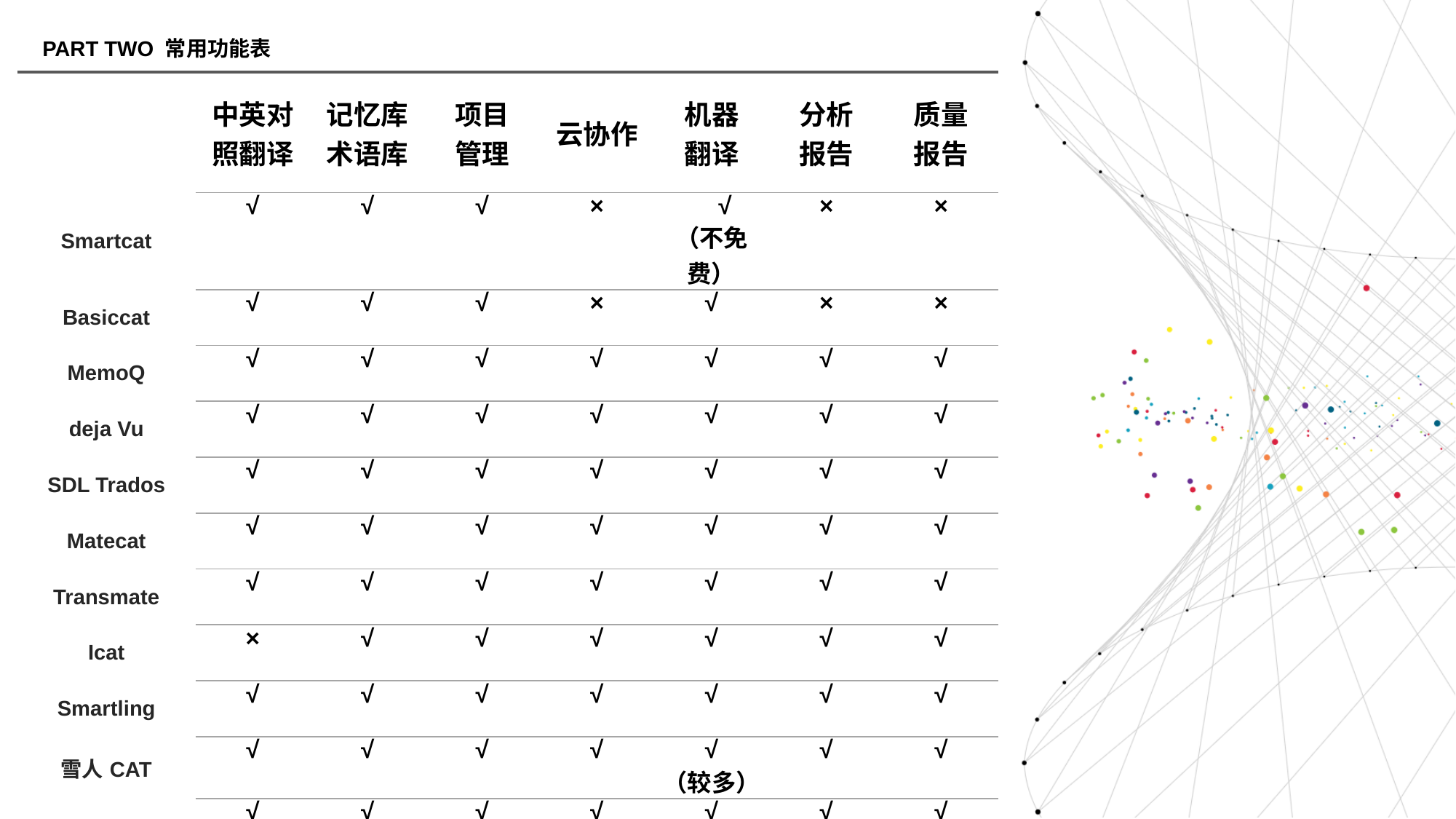

PART TWO 常用功能表
|  | 中英对照翻译 | 记忆库术语库 | 项目 管理 | 云协作 | 机器 翻译 | 分析 报告 | 质量 报告 |
| --- | --- | --- | --- | --- | --- | --- | --- |
| Smartcat | √ | √ | √ | × | √ （不免费） | × | × |
| Basiccat | √ | √ | √ | × | √ | × | × |
| MemoQ | √ | √ | √ | √ | √ | √ | √ |
| deja Vu | √ | √ | √ | √ | √ | √ | √ |
| SDL Trados | √ | √ | √ | √ | √ | √ | √ |
| Matecat | √ | √ | √ | √ | √ | √ | √ |
| Transmate | √ | √ | √ | √ | √ | √ | √ |
| Icat | × | √ | √ | √ | √ | √ | √ |
| Smartling | √ | √ | √ | √ | √ | √ | √ |
| 雪人CAT | √ | √ | √ | √ | √ （较多） | √ | √ |
| XtmInternational | √ | √ | √ | √ | √ | √ | √ |